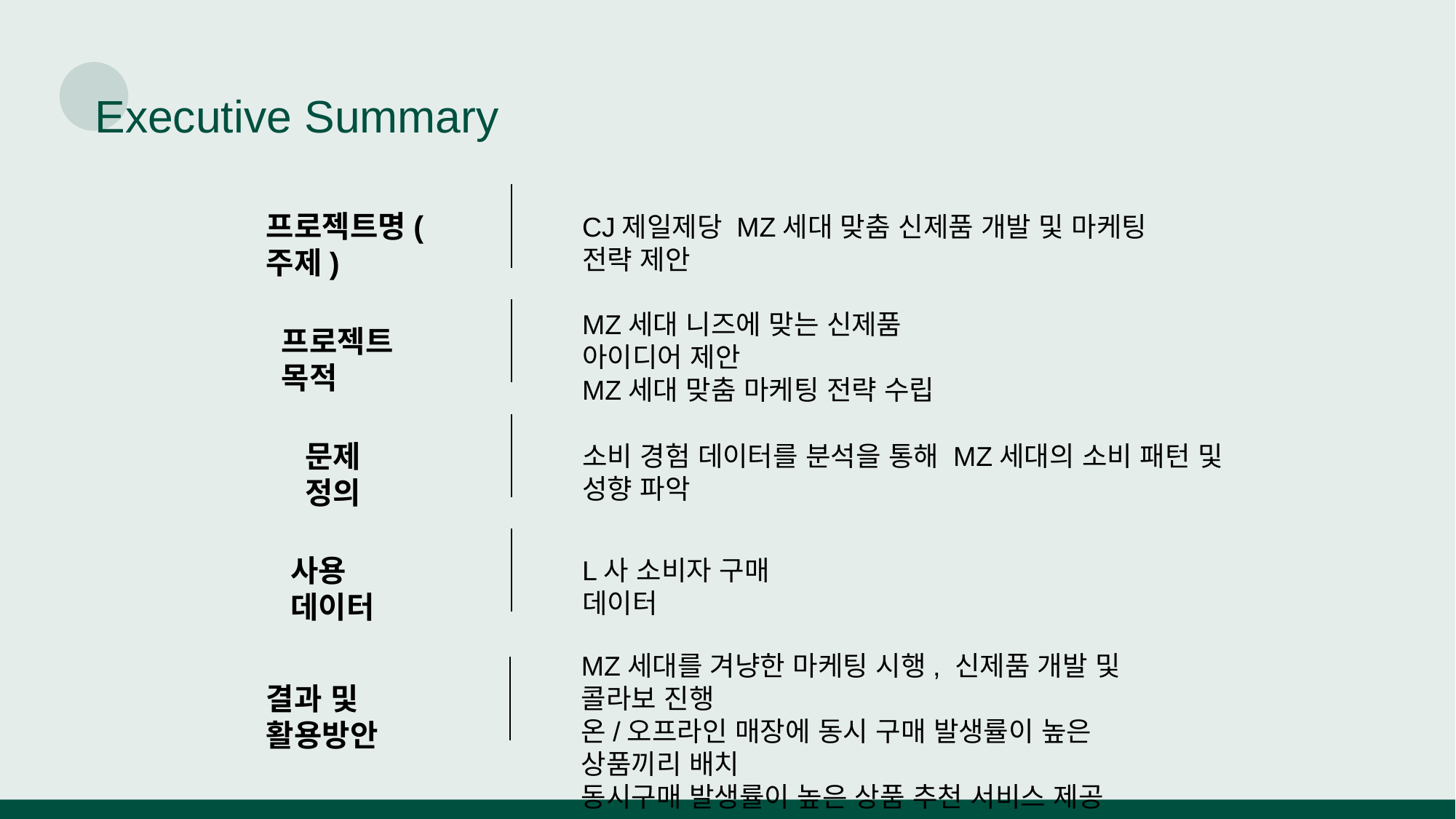

Executive Summary
프로젝트명(주제)
CJ제일제당 MZ세대 맞춤 신제품 개발 및 마케팅 전략 제안
MZ세대 니즈에 맞는 신제품 아이디어 제안
MZ세대 맞춤 마케팅 전략 수립
프로젝트 목적
문제 정의
소비 경험 데이터를 분석을 통해 MZ세대의 소비 패턴 및 성향 파악
사용 데이터
L사 소비자 구매 데이터
MZ세대를 겨냥한 마케팅 시행, 신제품 개발 및 콜라보 진행
온/오프라인 매장에 동시 구매 발생률이 높은 상품끼리 배치
동시구매 발생률이 높은 상품 추천 서비스 제공
결과 및 활용방안